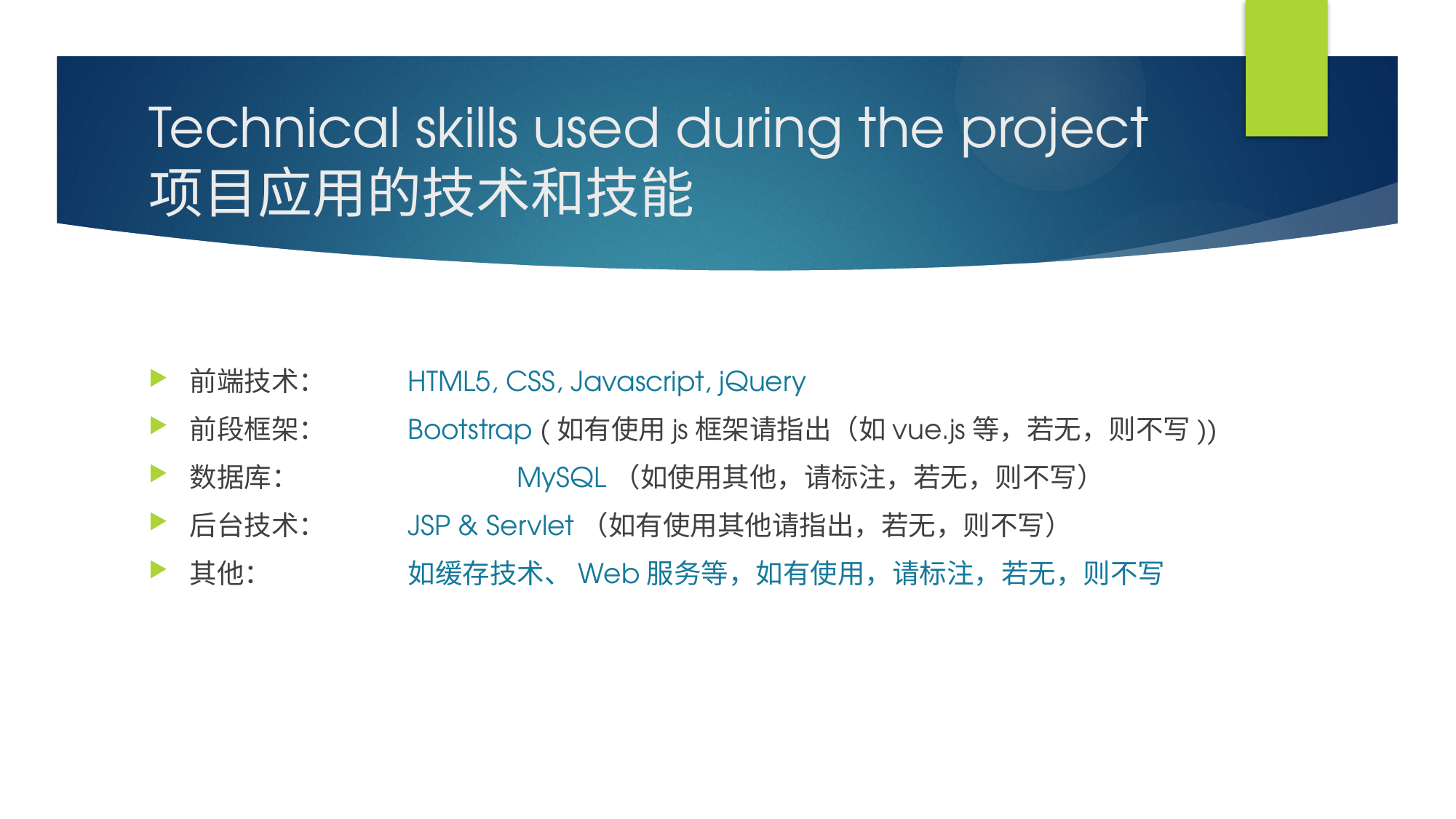

# Technical skills used during the project 项目应用的技术和技能

前端技术：	HTML5, CSS, Javascript, jQuery
前段框架：	Bootstrap (如有使用js框架请指出（如vue.js等，若无，则不写))
数据库：		MySQL（如使用其他，请标注，若无，则不写）
后台技术：	JSP & Servlet（如有使用其他请指出，若无，则不写）
其他：		如缓存技术、Web服务等，如有使用，请标注，若无，则不写